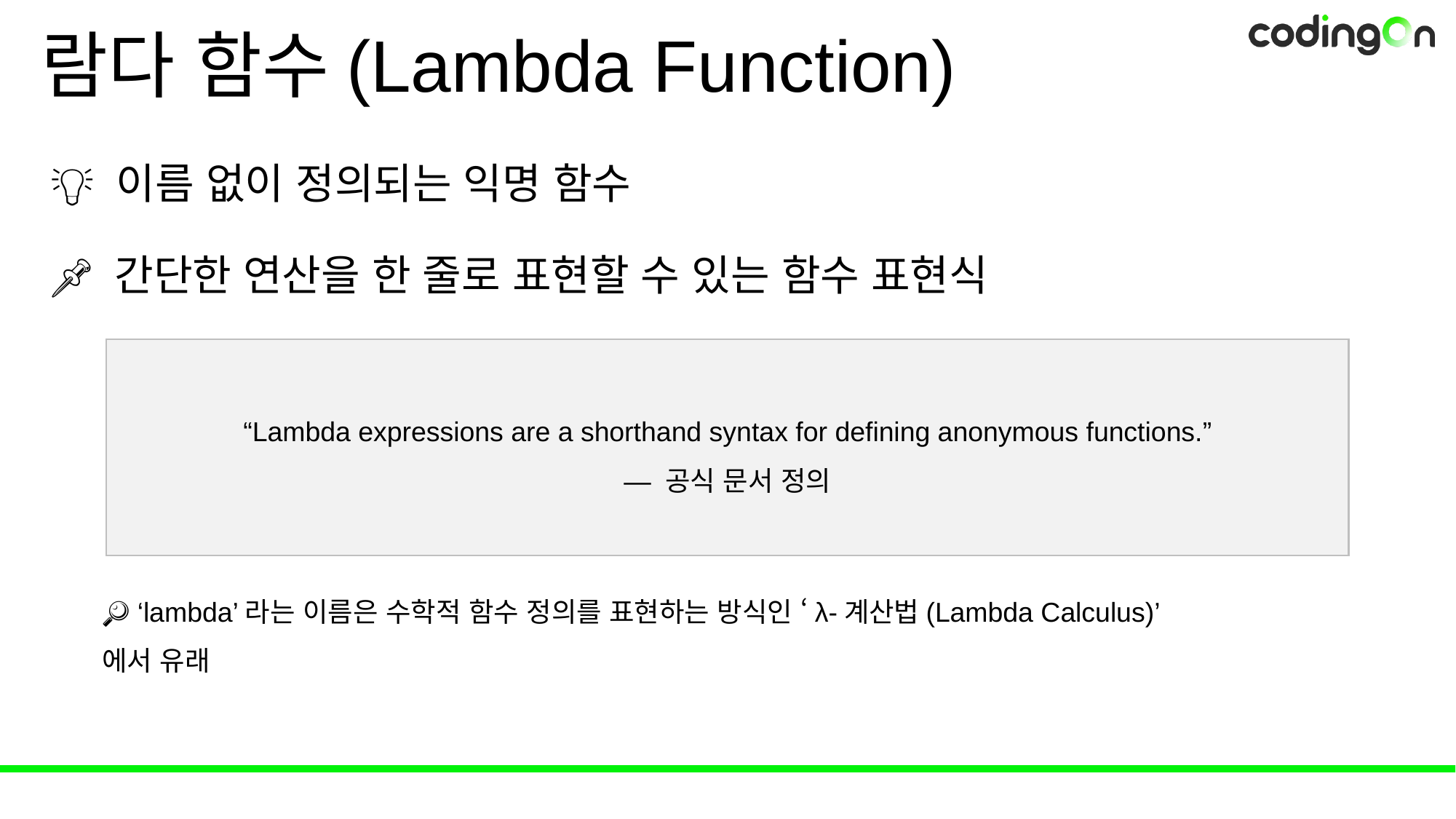

# 람다 함수(Lambda Function)
💡 이름 없이 정의되는 익명 함수
📌 간단한 연산을 한 줄로 표현할 수 있는 함수 표현식
“Lambda expressions are a shorthand syntax for defining anonymous functions.”
— 공식 문서 정의
🔎 ‘lambda’라는 이름은 수학적 함수 정의를 표현하는 방식인 ‘λ-계산법(Lambda Calculus)’에서 유래